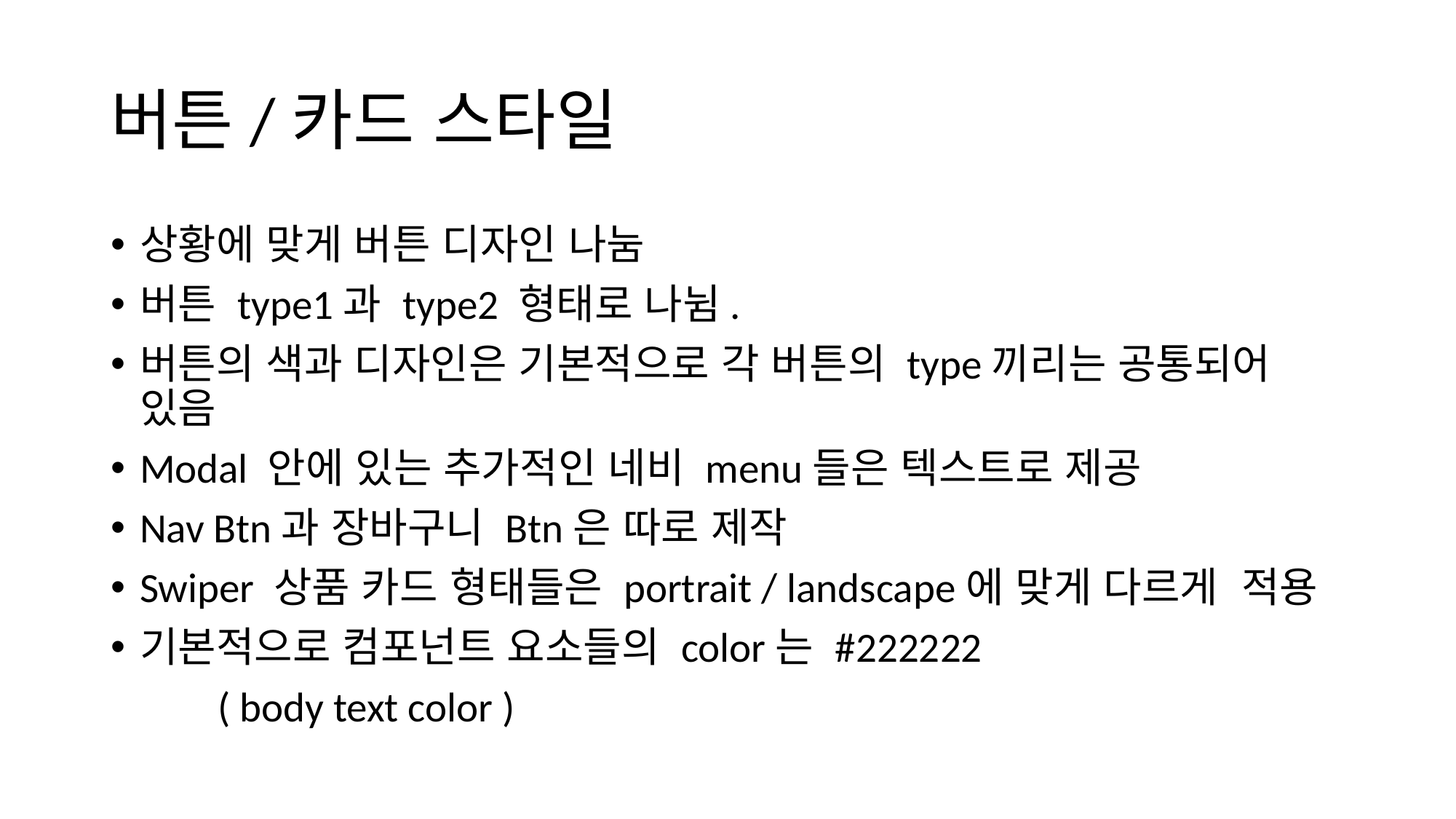

# 버튼/카드 스타일
상황에 맞게 버튼 디자인 나눔
버튼 type1과 type2 형태로 나뉨.
버튼의 색과 디자인은 기본적으로 각 버튼의 type끼리는 공통되어 있음
Modal 안에 있는 추가적인 네비 menu들은 텍스트로 제공
Nav Btn과 장바구니 Btn은 따로 제작
Swiper 상품 카드 형태들은 portrait / landscape에 맞게 다르게  적용
기본적으로 컴포넌트 요소들의 color는 #222222
	( body text color )